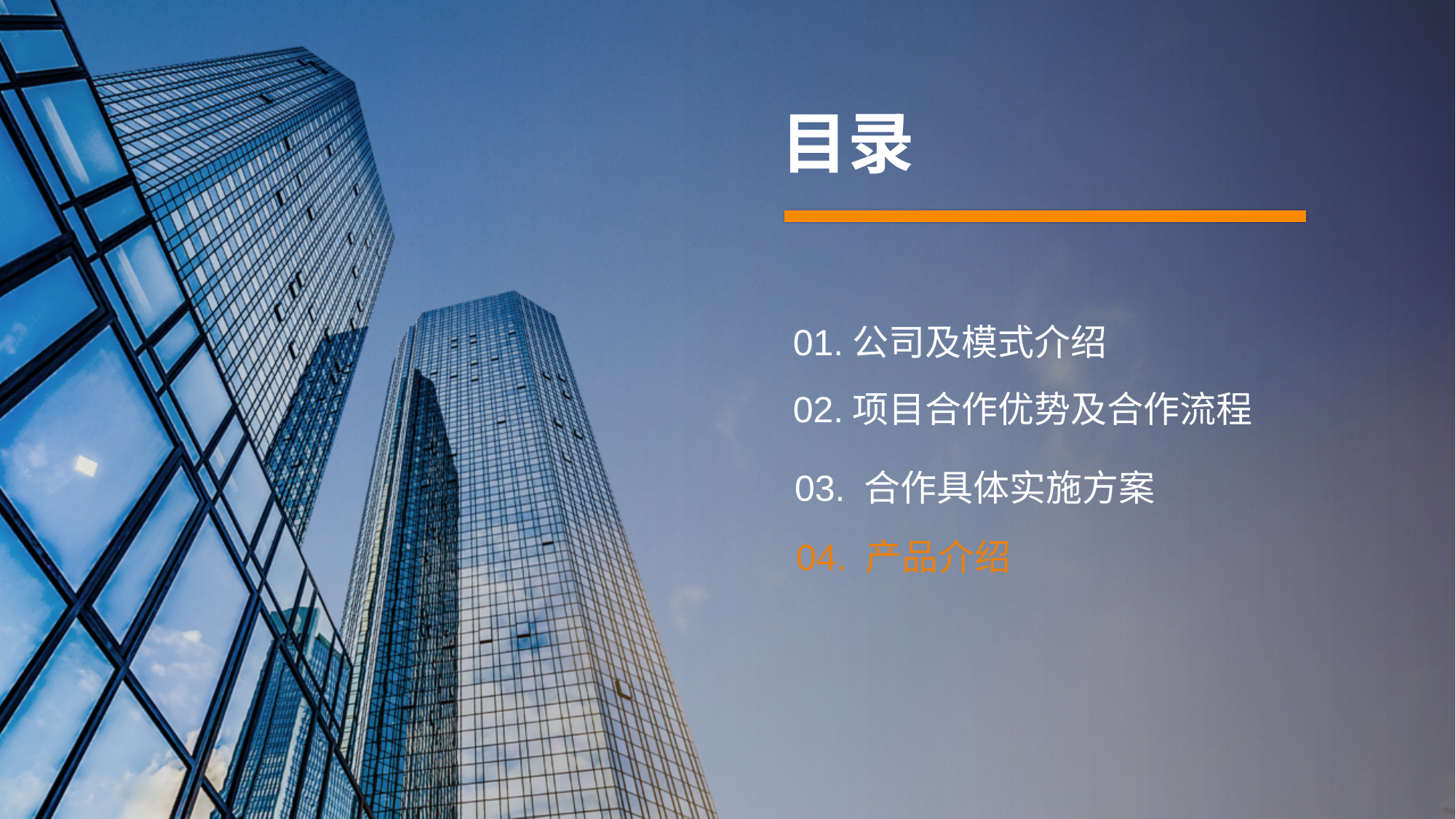

目录

01.公司及模式介绍
02.项目合作优势及合作流程
03. 合作具体实施方案
04. 产品介绍